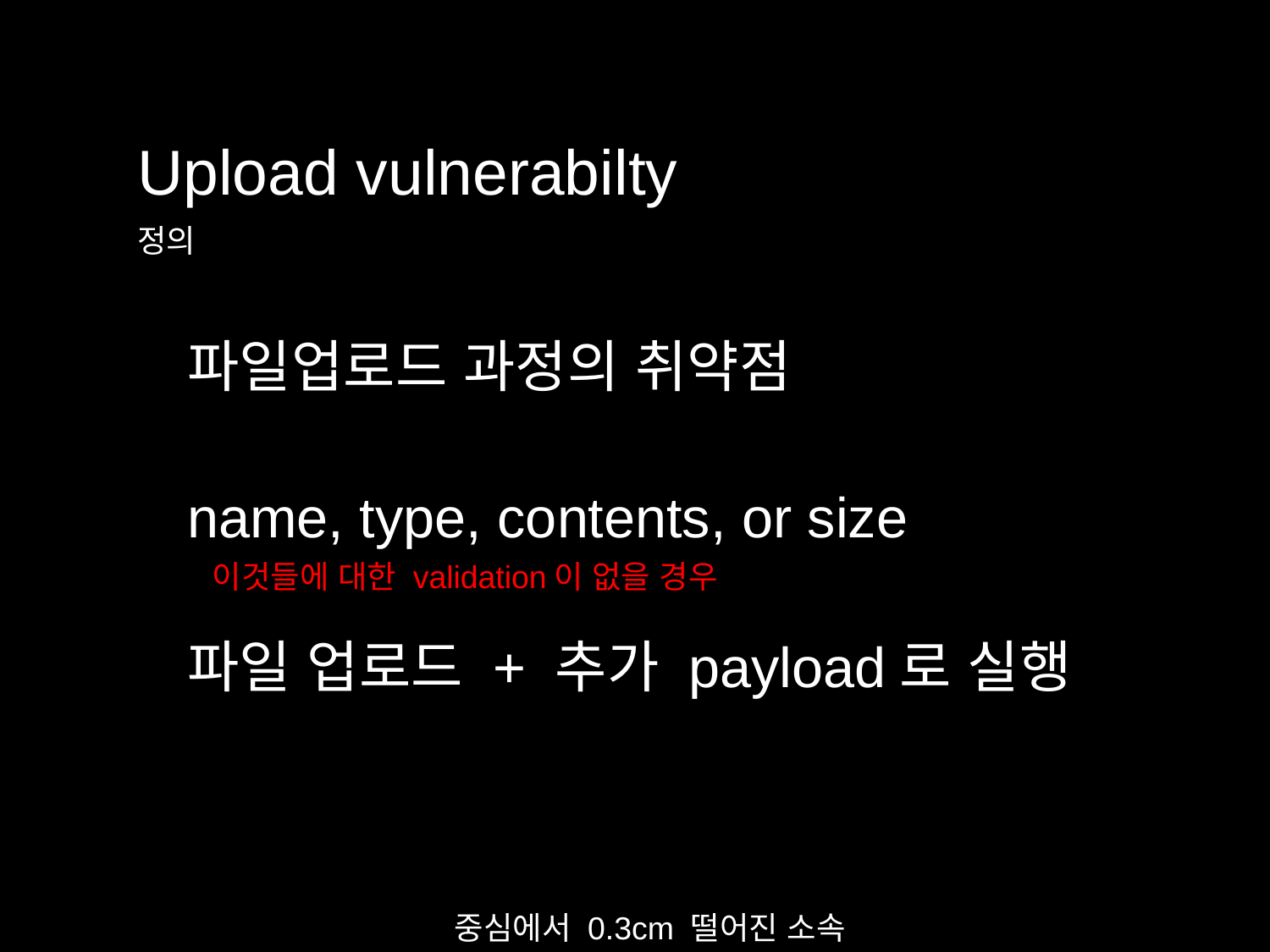

Upload vulnerabilty
정의
파일업로드 과정의 취약점
name, type, contents, or size
이것들에 대한 validation이 없을 경우
파일 업로드 + 추가 payload로 실행